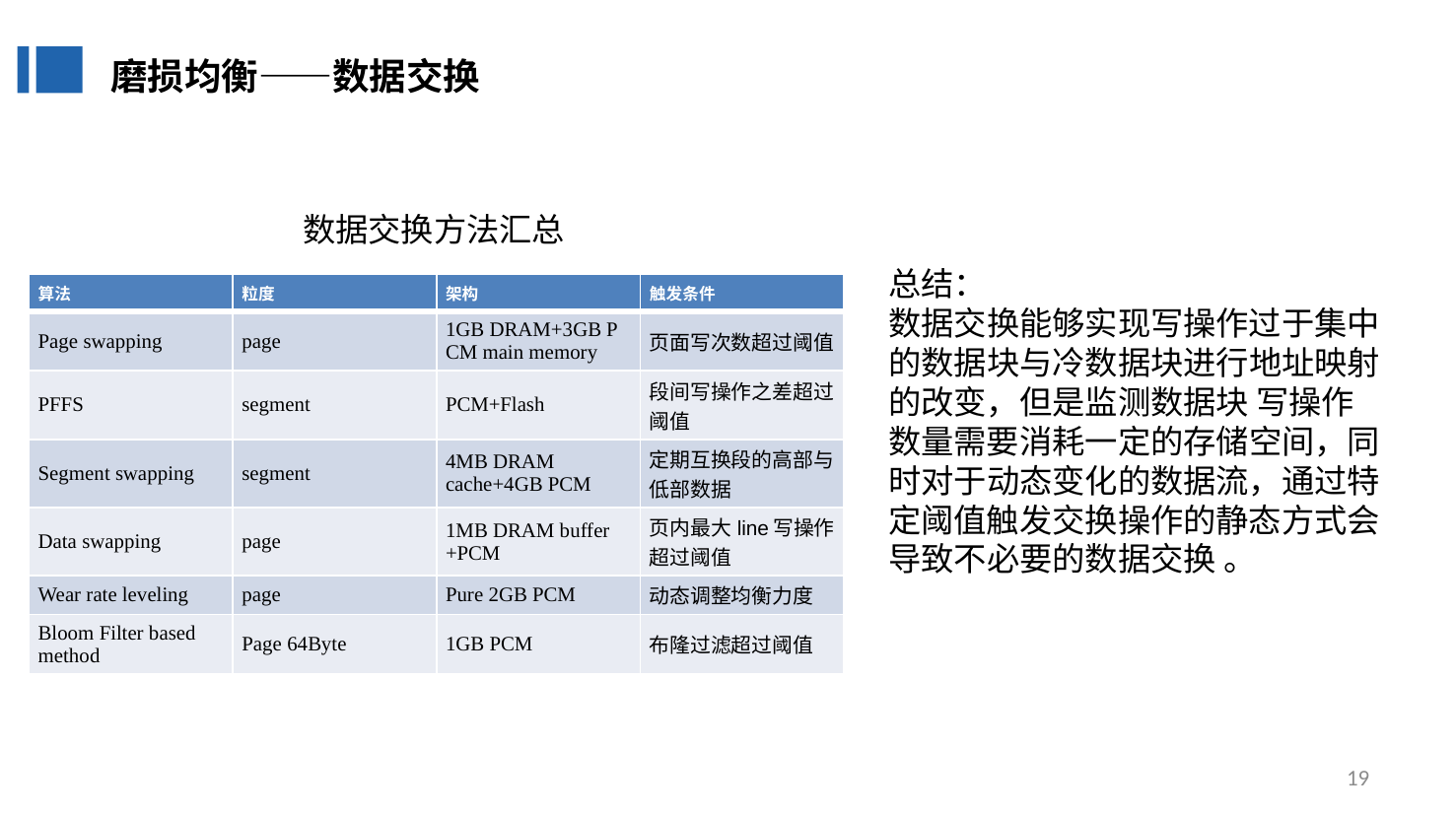

磨损均衡——数据交换

数据交换方法汇总
总结：
数据交换能够实现写操作过于集中的数据块与冷数据块进行地址映射的改变，但是监测数据块 写操作数量需要消耗一定的存储空间，同时对于动态变化的数据流，通过特定阈值触发交换操作的静态方式会导致不必要的数据交换 。
| 算法 | 粒度 | 架构 | 触发条件 |
| --- | --- | --- | --- |
| Page swapping | page | 1GB DRAM+3GB P CM main memory | 页面写次数超过阈值 |
| PFFS | segment | PCM+Flash | 段间写操作之差超过阈值 |
| Segment swapping | segment | 4MB DRAM cache+4GB PCM | 定期互换段的高部与低部数据 |
| Data swapping | page | 1MB DRAM buffer +PCM | 页内最大line写操作超过阈值 |
| Wear rate leveling | page | Pure 2GB PCM | 动态调整均衡力度 |
| Bloom Filter based method | Page 64Byte | 1GB PCM | 布隆过滤超过阈值 |
19